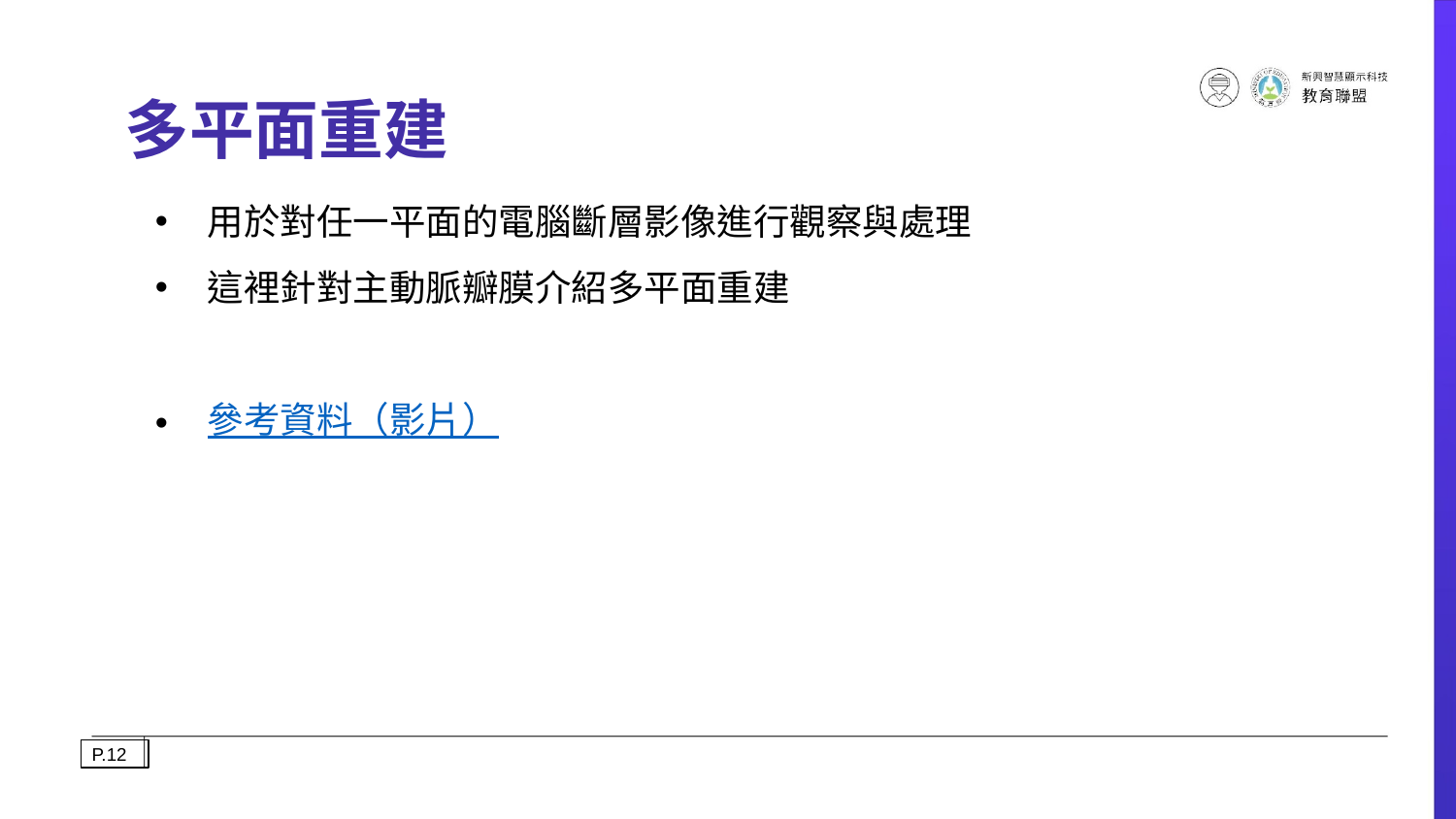

# 多平面重建
用於對任一平面的電腦斷層影像進行觀察與處理
這裡針對主動脈瓣膜介紹多平面重建

參考資料（影片）
P.12